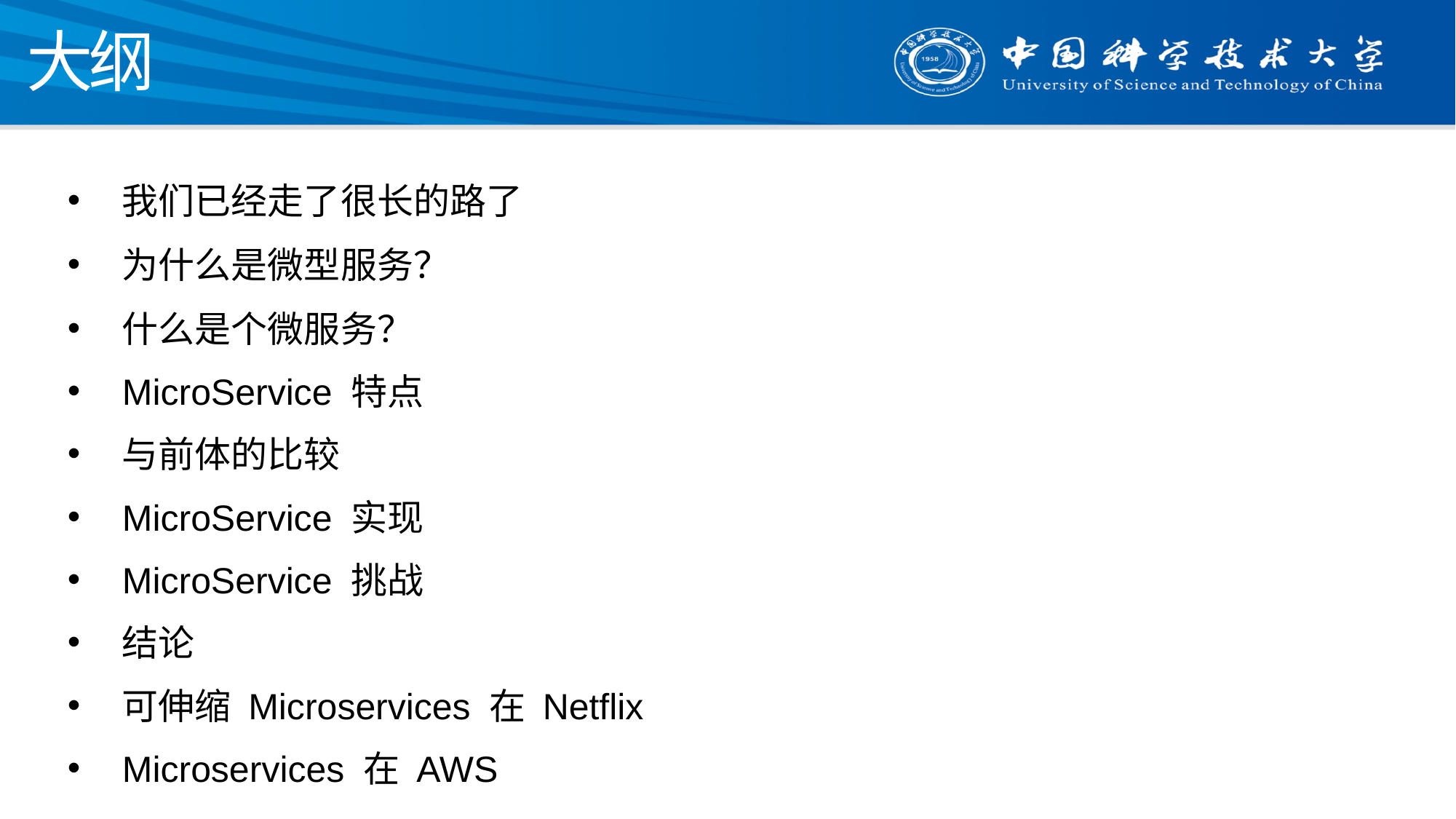

# 大纲
我们已经走了很长的路了
为什么是微型服务？
什么是个微服务？
MicroService 特点
与前体的比较
MicroService 实现
MicroService 挑战
结论
可伸缩 Microservices 在 Netflix
Microservices 在 AWS